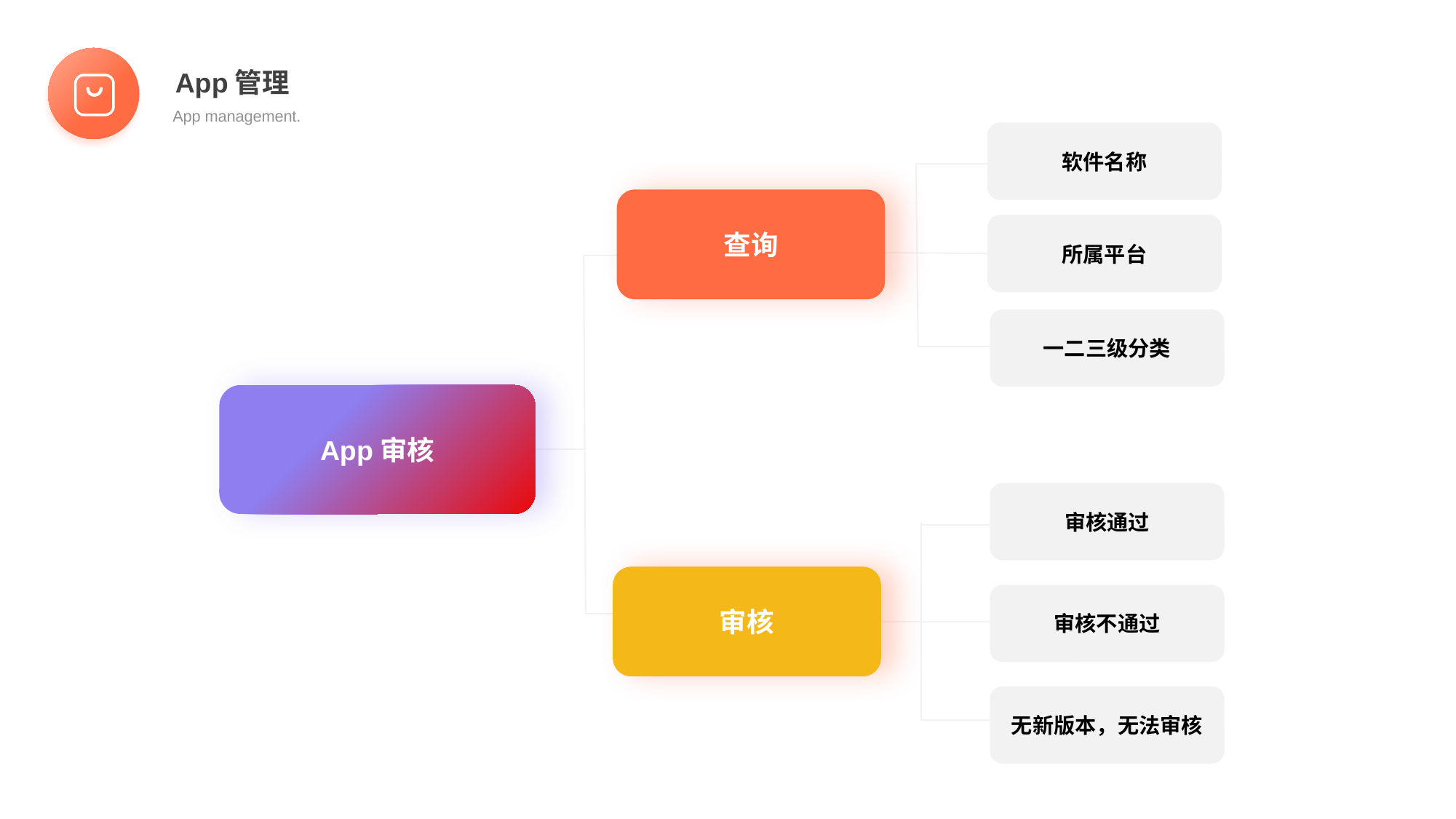

App管理
App management.
软件名称
查询
所属平台
一二三级分类
App审核
审核通过
审核
审核不通过
无新版本，无法审核